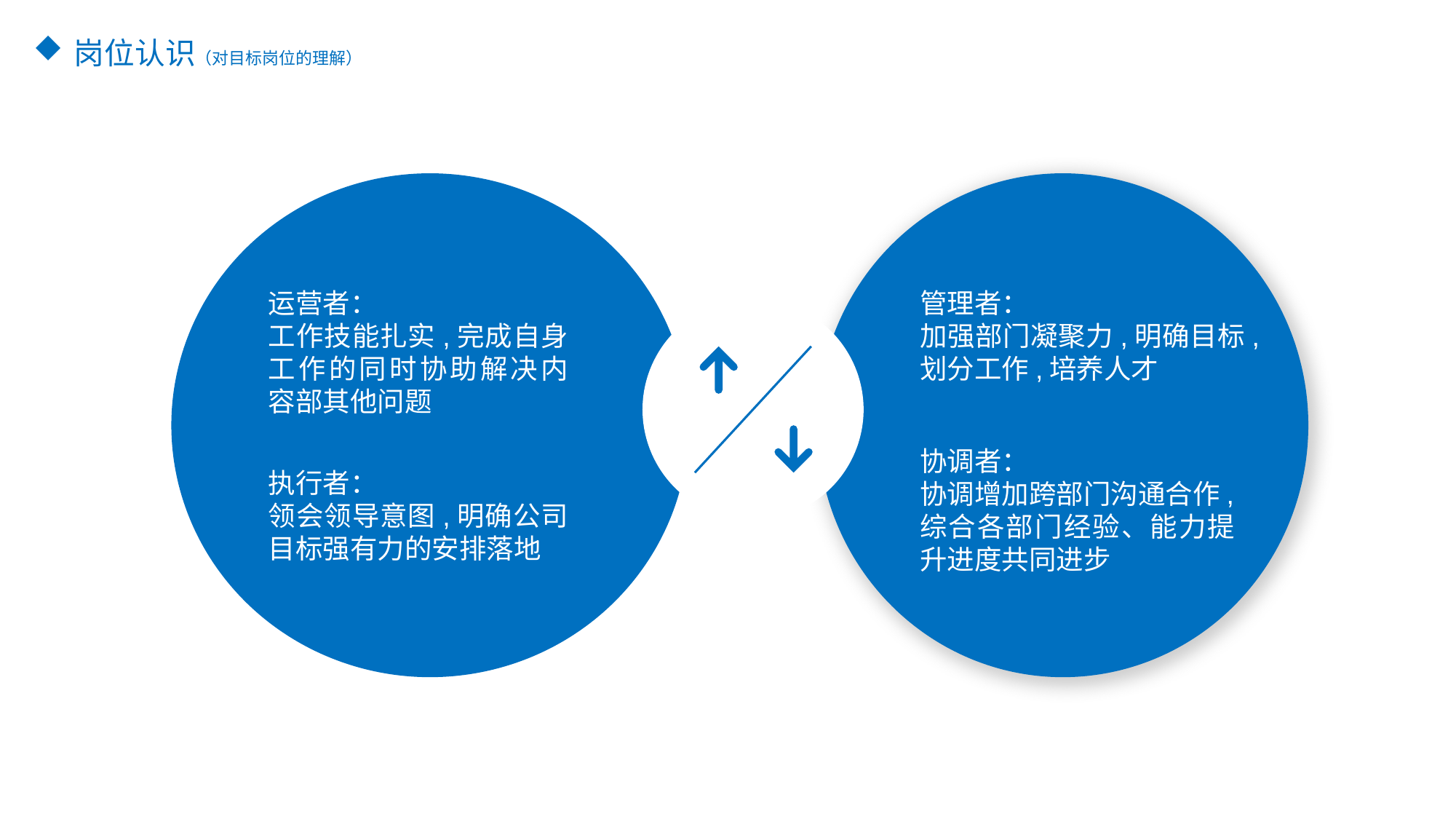

岗位认识（对目标岗位的理解）

运营者：
工作技能扎实,完成自身工作的同时协助解决内容部其他问题
执行者：
领会领导意图,明确公司目标强有力的安排落地
管理者：
加强部门凝聚力,明确目标,划分工作,培养人才
协调者：
协调增加跨部门沟通合作,综合各部门经验、能力提升进度共同进步